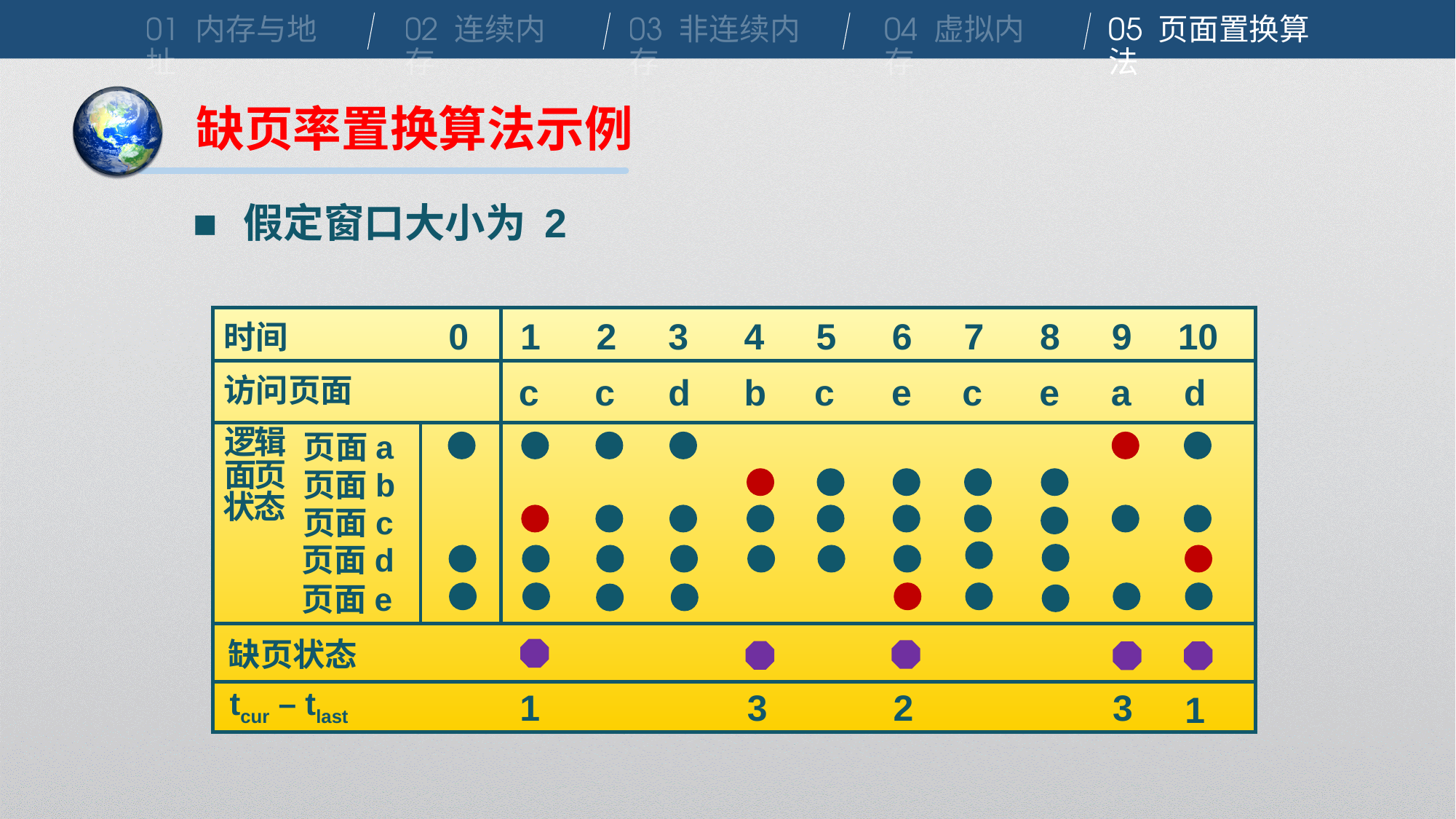

01 内存与地址
02 连续内存
03 非连续内存
04 虚拟内存
05 页面置换算法
缺页率置换算法示例
■
假定窗口大小为 2

0
1
2
3
4
5
6
7
8
9
10
时间
访问页面
c
c
d
b
c
e
c
e
a
d
页面a
逻辑面页状态

页面b
页面c
页面d

页面e

缺页状态
tcur – tlast

1

2

3

3

1